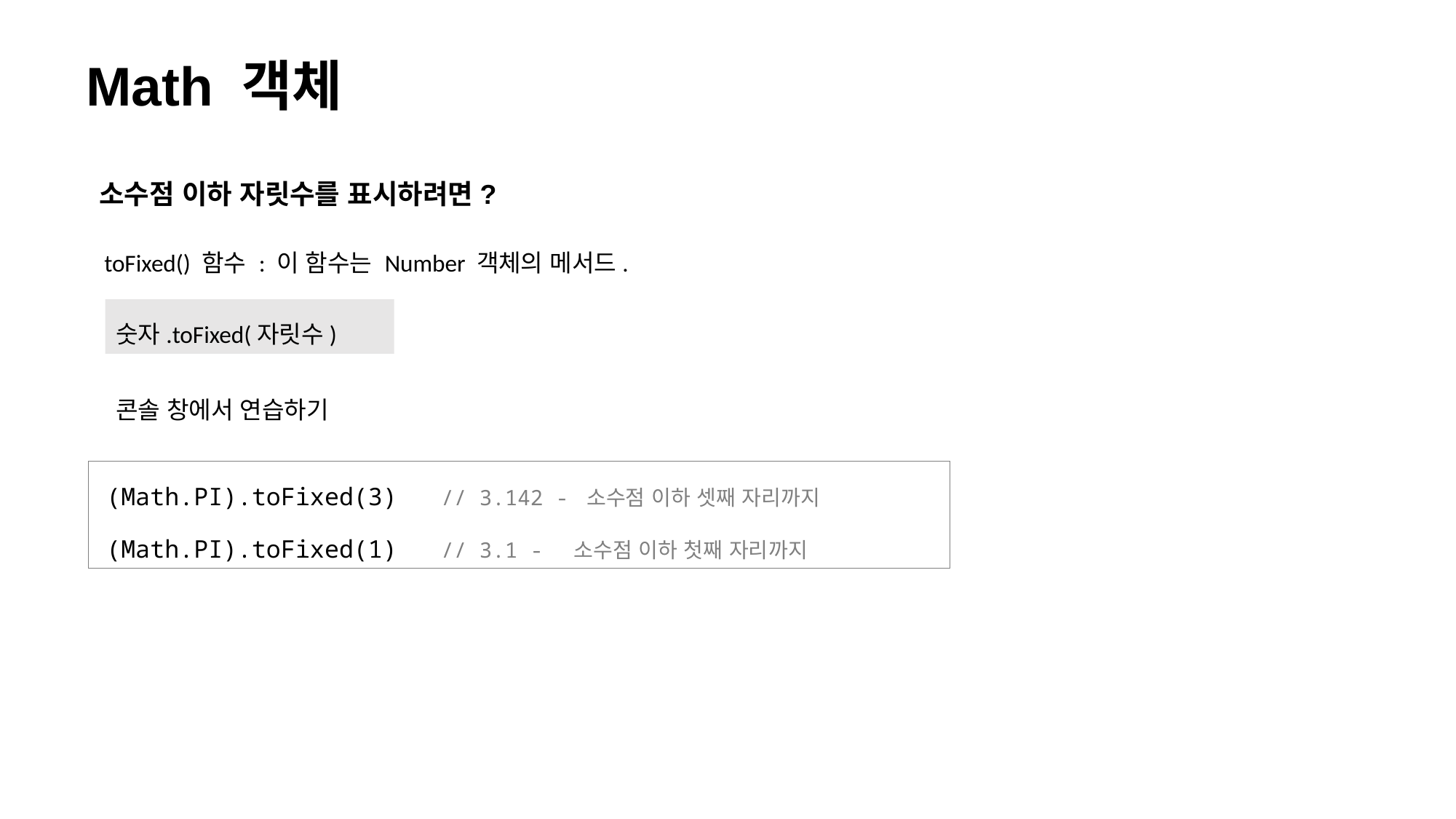

# Math 객체
소수점 이하 자릿수를 표시하려면?
toFixed() 함수 : 이 함수는 Number 객체의 메서드.
숫자.toFixed(자릿수)
콘솔 창에서 연습하기
(Math.PI).toFixed(3)   // 3.142 - 소수점 이하 셋째 자리까지
(Math.PI).toFixed(1)   // 3.1 -  소수점 이하 첫째 자리까지